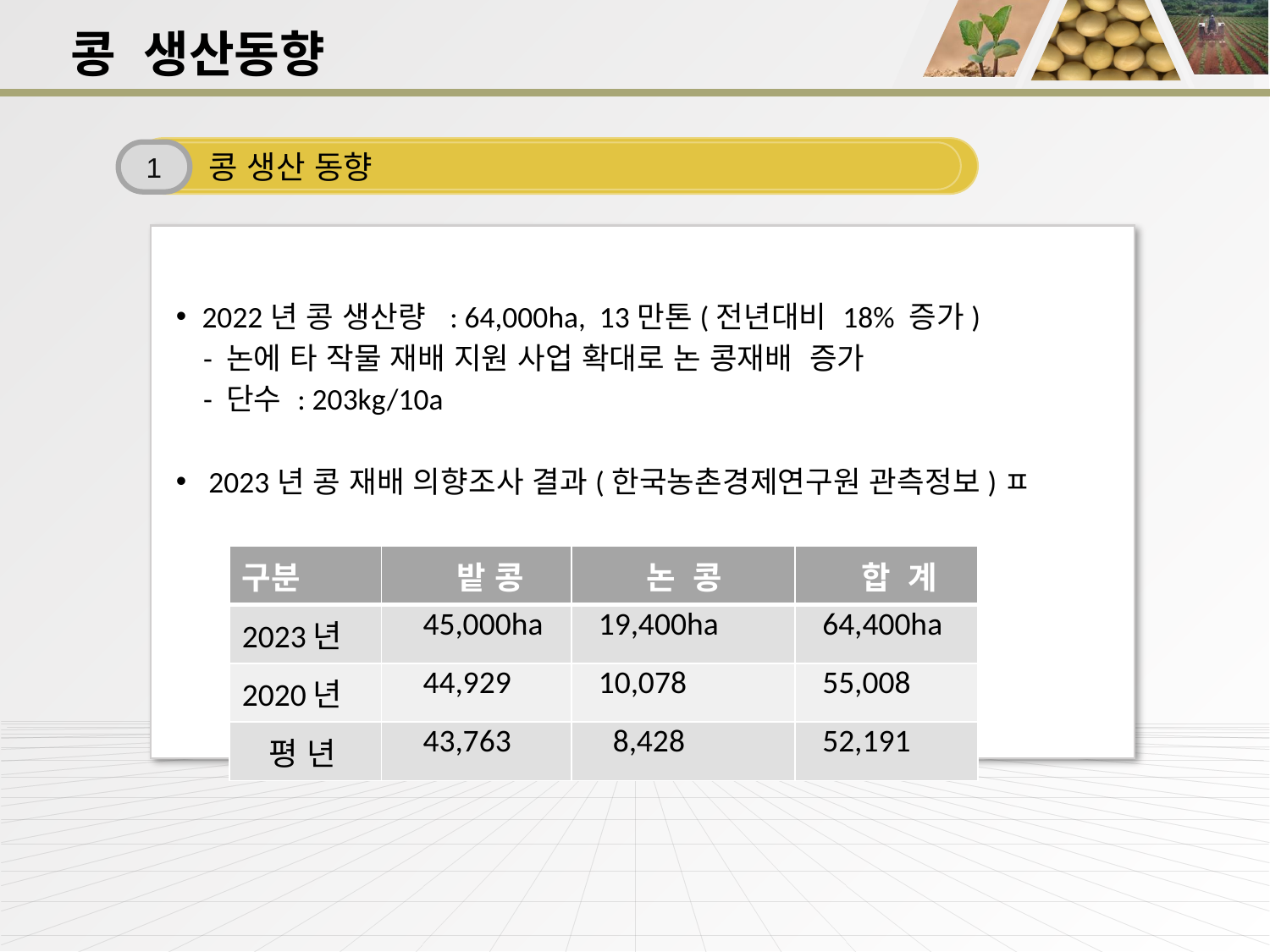

콩  생산동향

 콩 생산 동향
1
  2022년 콩 생산량  : 64,000ha,  13만톤(전년대비 18% 증가)
    - 논에 타 작물 재배 지원 사업 확대로 논 콩재배  증가
    - 단수 : 203kg/10a

   2023년 콩 재배 의향조사 결과(한국농촌경제연구원 관측정보)ㅍ

| 구분 | 밭 콩 | 논 콩 | 합 계 |
| --- | --- | --- | --- |
| 2023년 | 45,000ha | 19,400ha | 64,400ha |
| 2020년 | 44,929 | 10,078 | 55,008 |
| 평 년 | 43,763 | 8,428 | 52,191 |